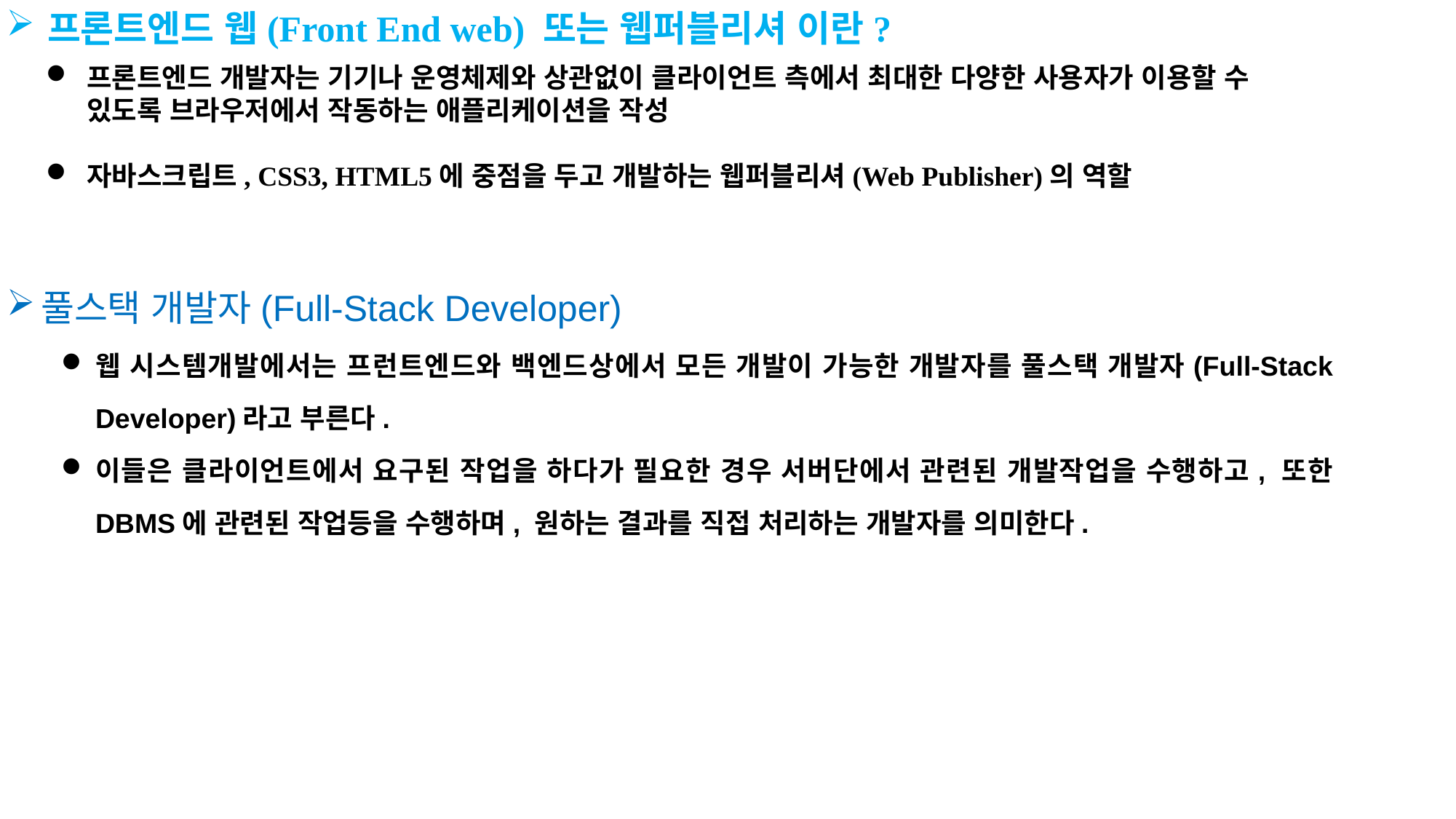

프론트엔드 웹(Front End web) 또는 웹퍼블리셔 이란?
프론트엔드 개발자는 기기나 운영체제와 상관없이 클라이언트 측에서 최대한 다양한 사용자가 이용할 수 있도록 브라우저에서 작동하는 애플리케이션을 작성

자바스크립트, CSS3, HTML5에 중점을 두고 개발하는 웹퍼블리셔(Web Publisher)의 역할
풀스택 개발자(Full-Stack Developer)
웹 시스템개발에서는 프런트엔드와 백엔드상에서 모든 개발이 가능한 개발자를 풀스택 개발자(Full-Stack Developer)라고 부른다.
이들은 클라이언트에서 요구된 작업을 하다가 필요한 경우 서버단에서 관련된 개발작업을 수행하고, 또한 DBMS에 관련된 작업등을 수행하며, 원하는 결과를 직접 처리하는 개발자를 의미한다.